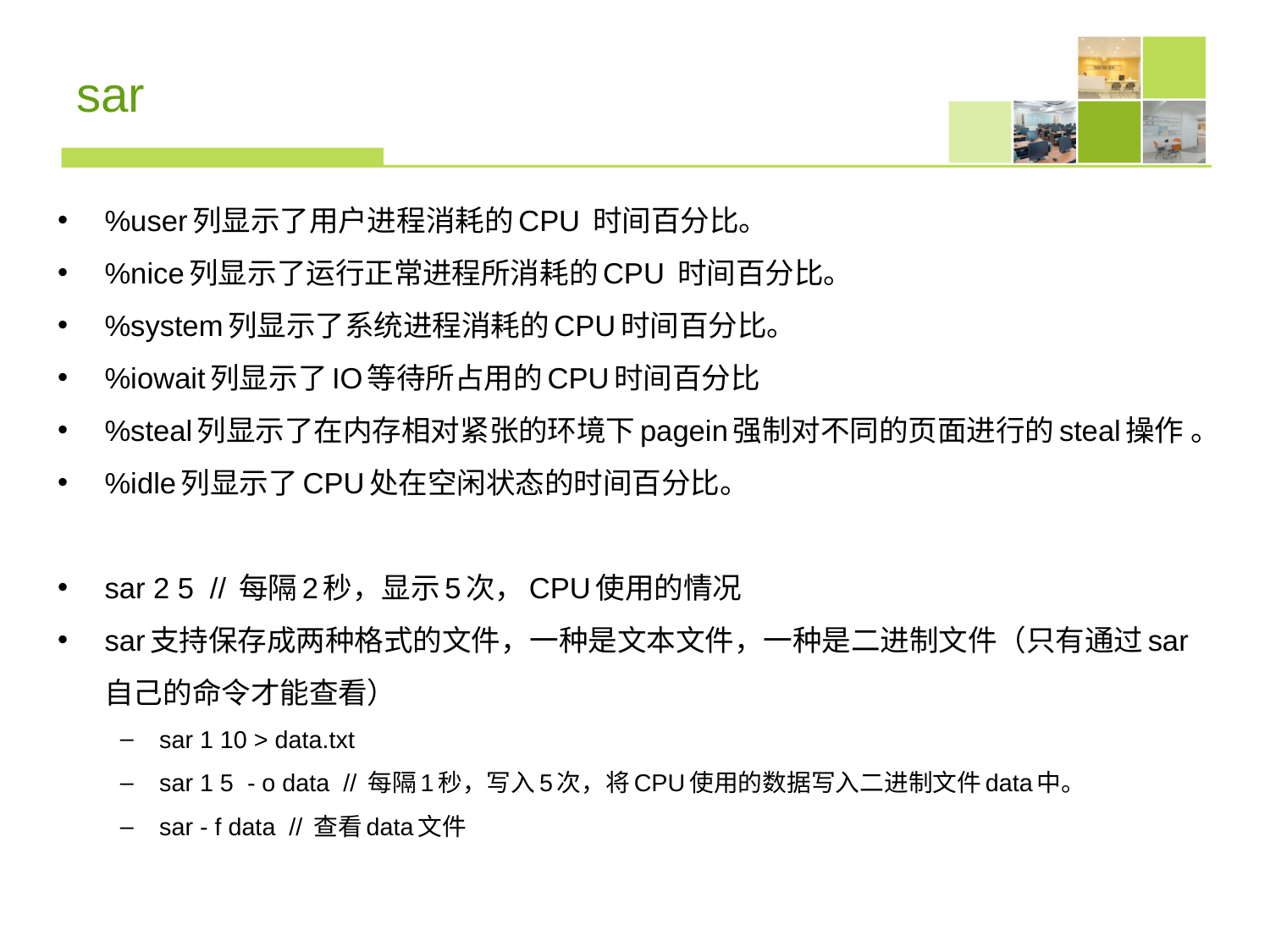

# sar
%user列显示了用户进程消耗的CPU 时间百分比。
%nice列显示了运行正常进程所消耗的CPU 时间百分比。
%system列显示了系统进程消耗的CPU时间百分比。
%iowait列显示了IO等待所占用的CPU时间百分比
%steal列显示了在内存相对紧张的环境下pagein强制对不同的页面进行的steal操作 。
%idle列显示了CPU处在空闲状态的时间百分比。

sar 2 5  // 每隔2秒，显示5次，CPU使用的情况
sar支持保存成两种格式的文件，一种是文本文件，一种是二进制文件（只有通过sar自己的命令才能查看）
sar 1 10 > data.txt
sar 1 5  - o data  // 每隔1秒，写入5次，将CPU使用的数据写入二进制文件data中。
sar - f data  // 查看data文件